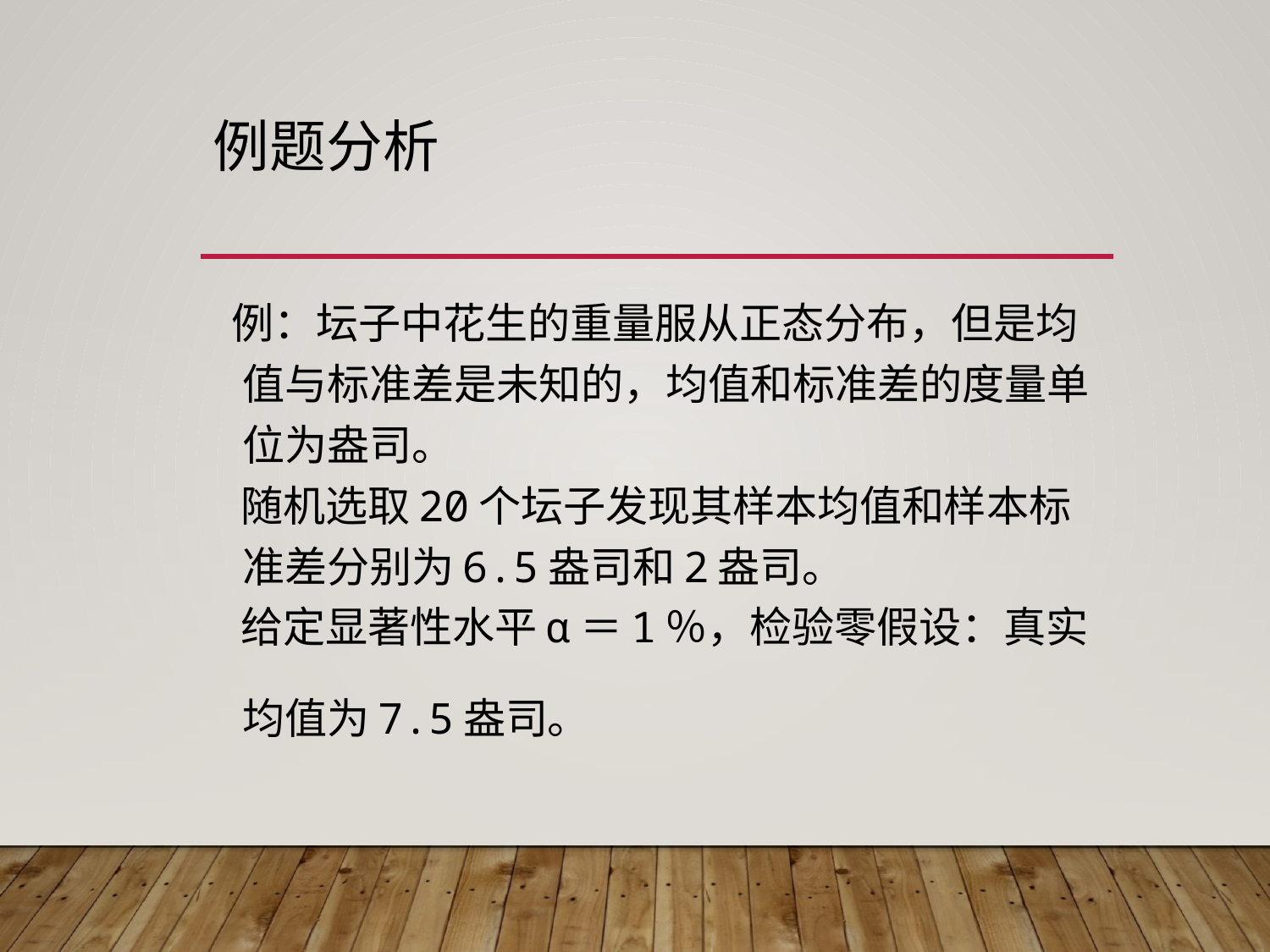

# 例题分析
 例：坛子中花生的重量服从正态分布，但是均值与标准差是未知的，均值和标准差的度量单位为盎司。
  随机选取20个坛子发现其样本均值和样本标准差分别为6.5盎司和2盎司。
  给定显著性水平α＝1％，检验零假设：真实均值为7.5盎司。